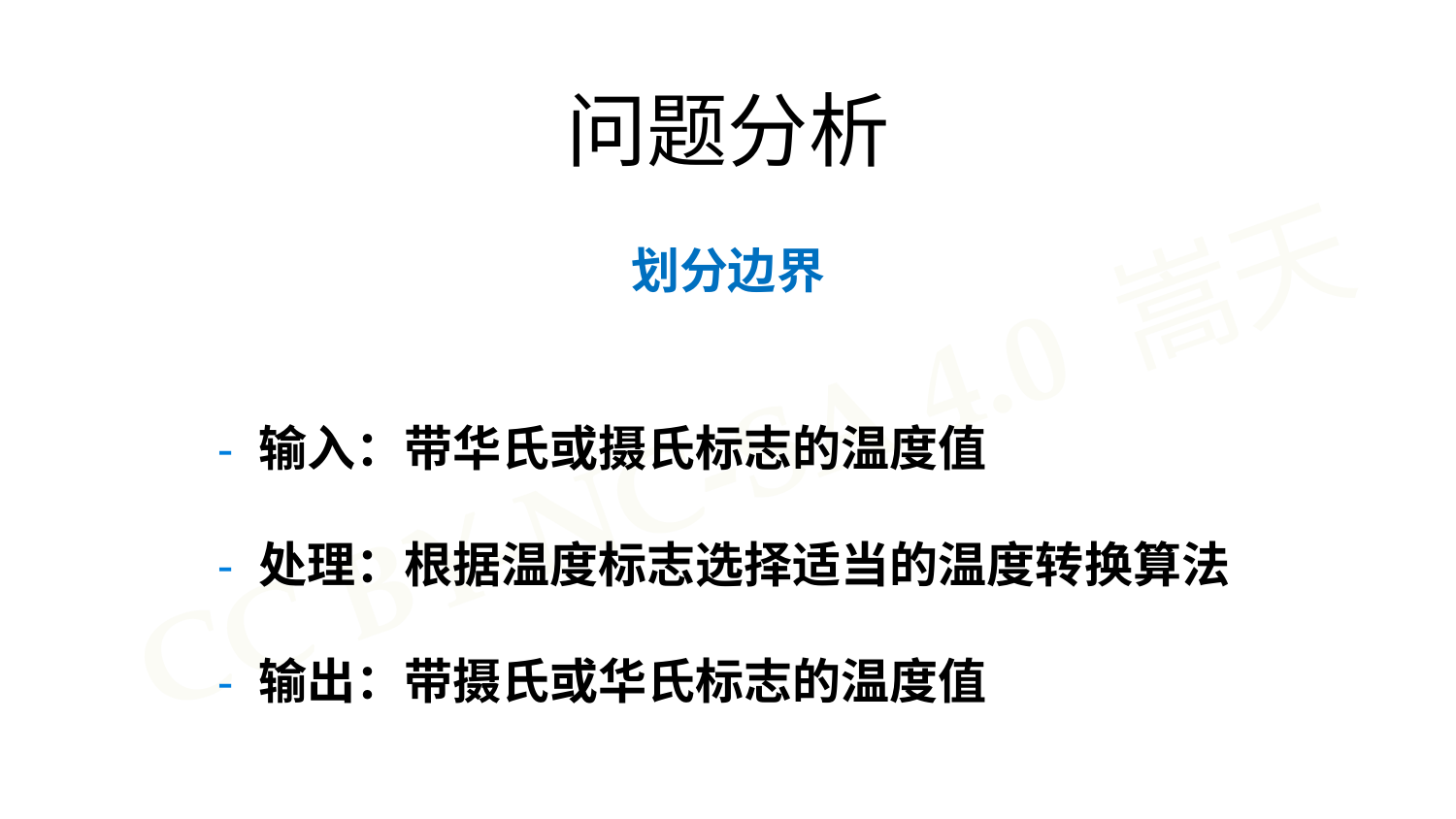

问题分析
划分边界
            - 输入：带华氏或摄氏标志的温度值
            - 处理：根据温度标志选择适当的温度转换算法
            - 输出：带摄氏或华氏标志的温度值